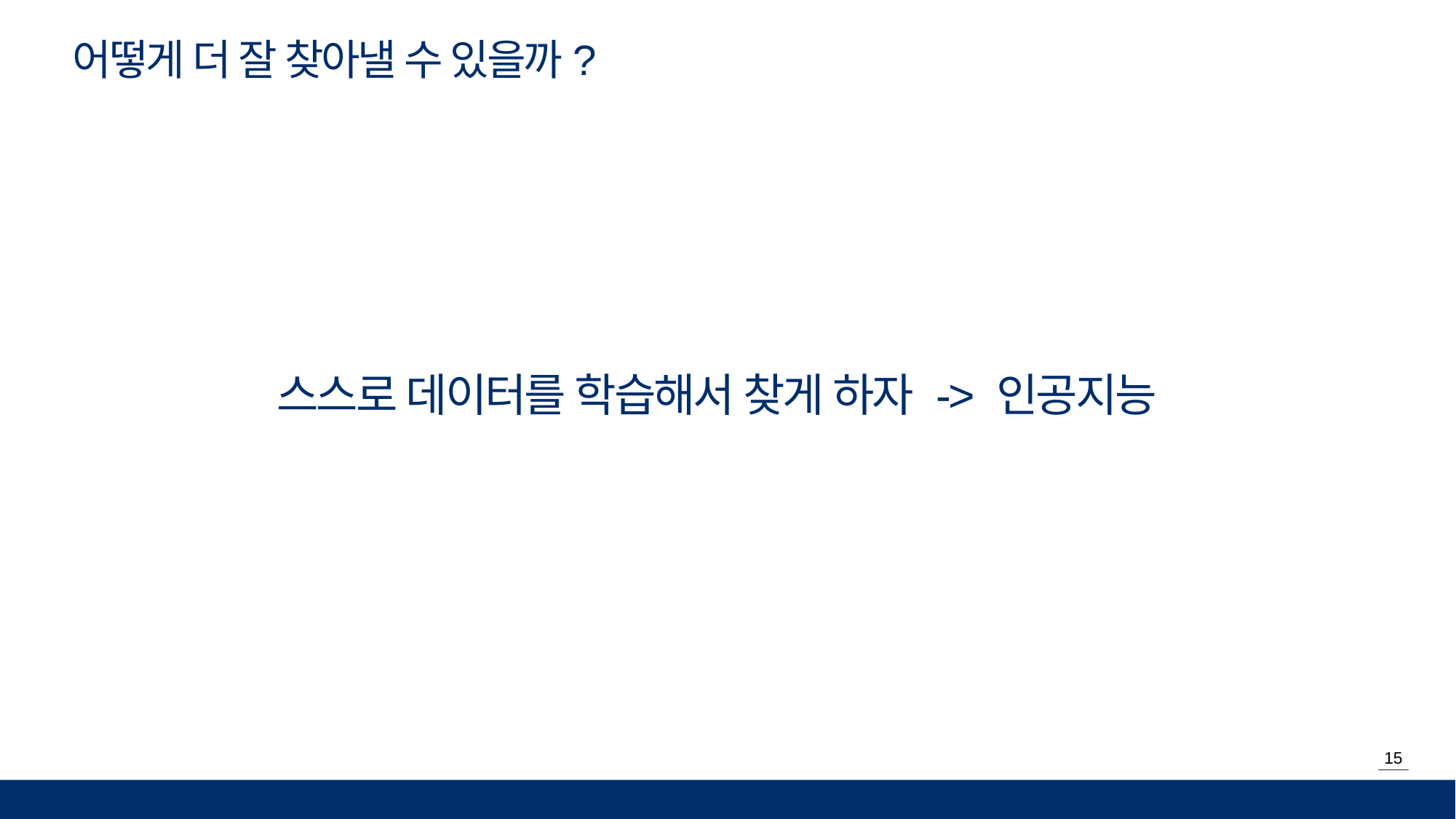

어떻게 더 잘 찾아낼 수 있을까?
스스로 데이터를 학습해서 찾게 하자 -> 인공지능